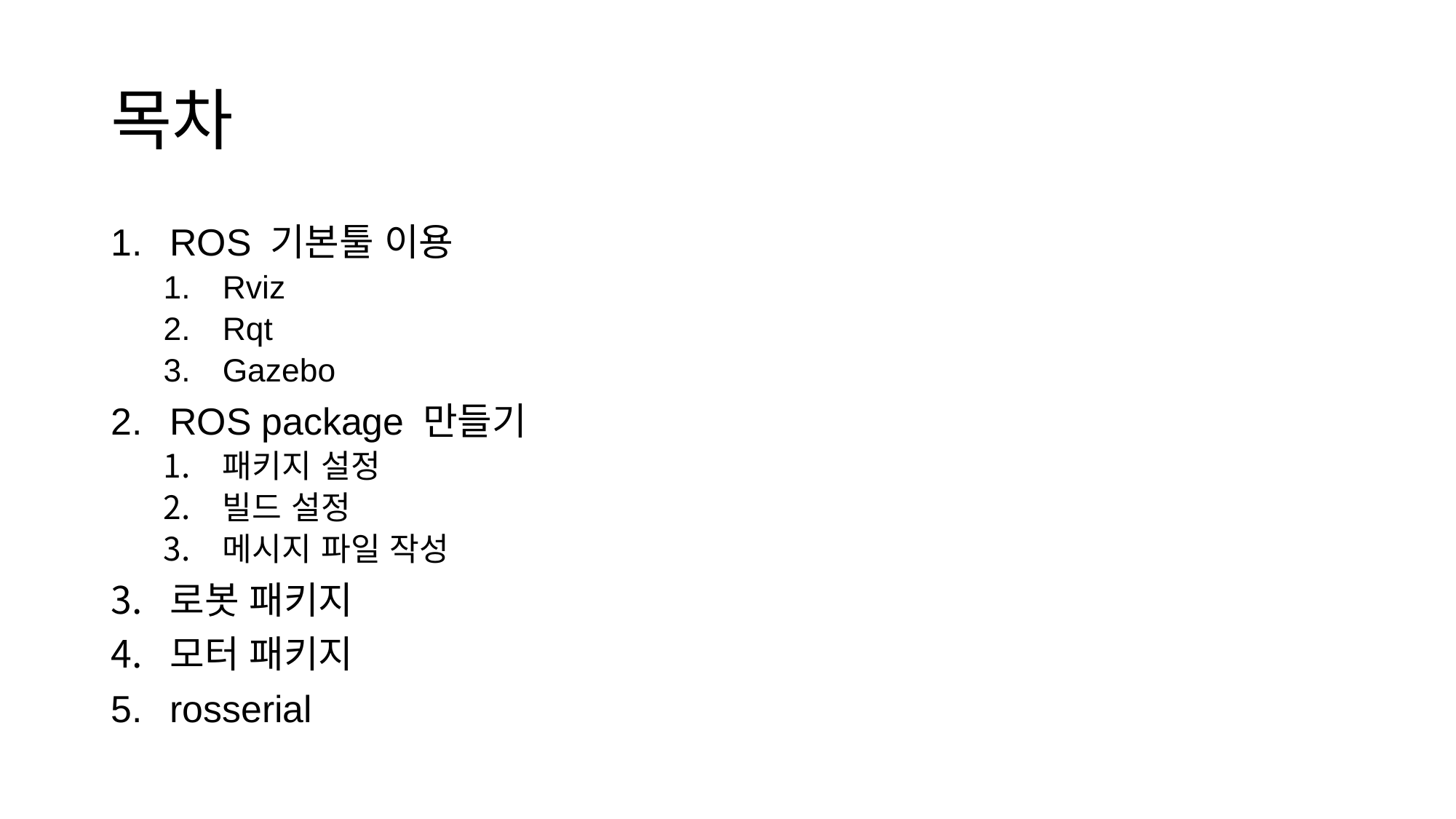

# 목차
ROS 기본툴 이용
Rviz
Rqt
Gazebo
ROS package 만들기
패키지 설정
빌드 설정
메시지 파일 작성
로봇 패키지
모터 패키지
rosserial